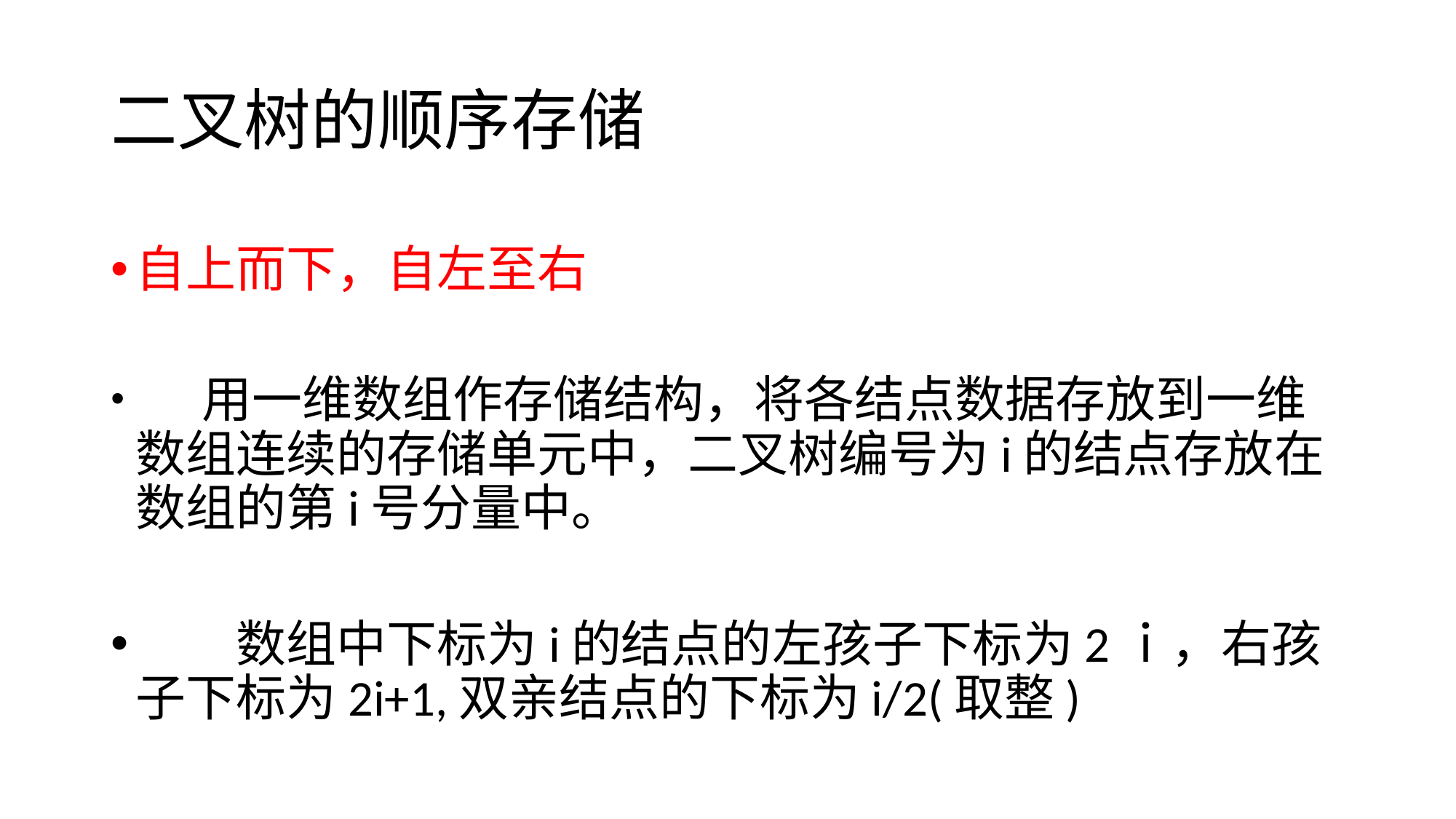

# 二叉树的顺序存储

自上而下，自左至右

      用一维数组作存储结构，将各结点数据存放到一维数组连续的存储单元中，二叉树编号为i的结点存放在数组的第i号分量中。

　　数组中下标为i的结点的左孩子下标为2ｉ，右孩子下标为2i+1,双亲结点的下标为i/2(取整)